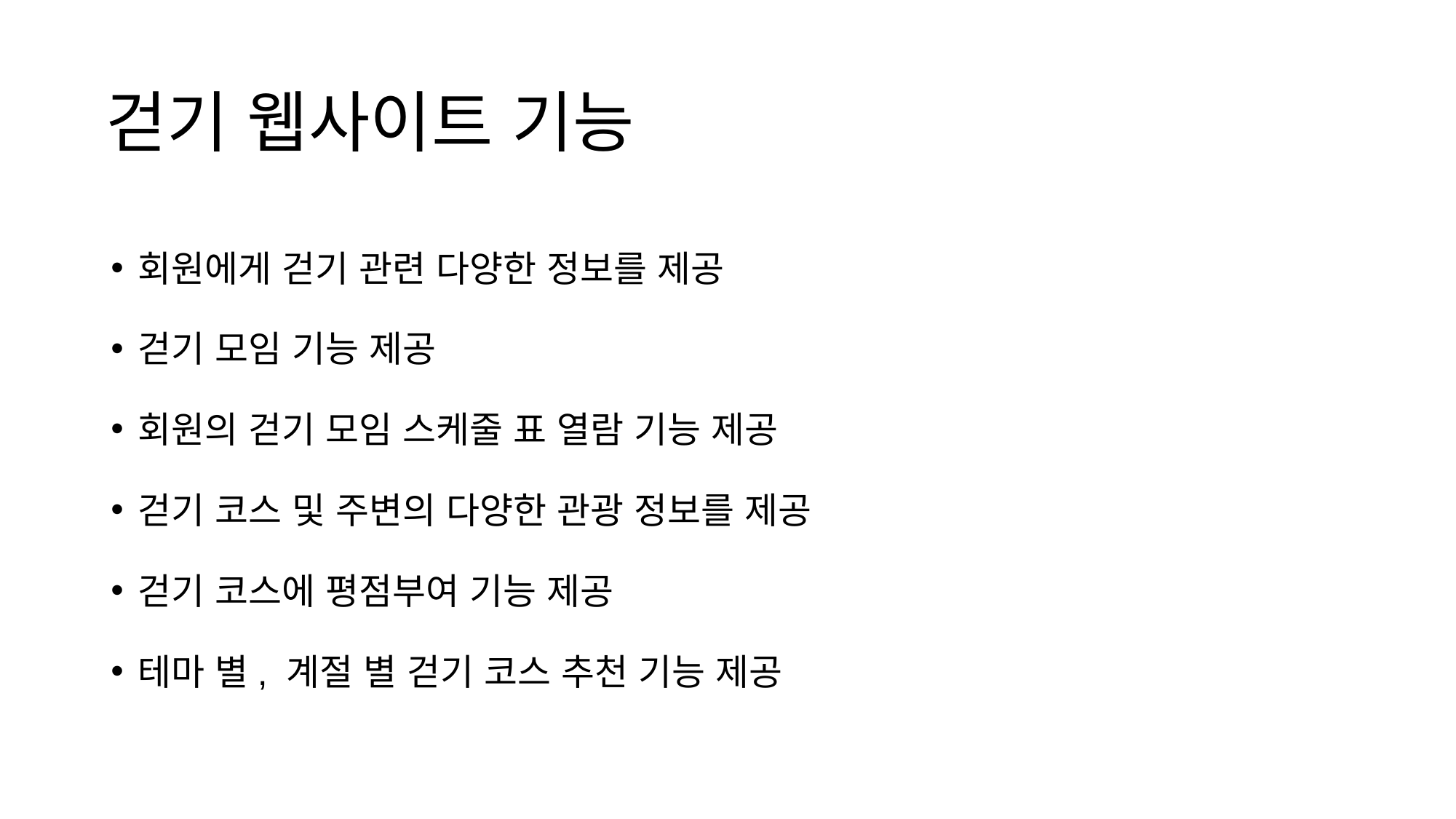

# 걷기 웹사이트 기능
회원에게 걷기 관련 다양한 정보를 제공
걷기 모임 기능 제공
회원의 걷기 모임 스케줄 표 열람 기능 제공
걷기 코스 및 주변의 다양한 관광 정보를 제공
걷기 코스에 평점부여 기능 제공
테마 별, 계절 별 걷기 코스 추천 기능 제공